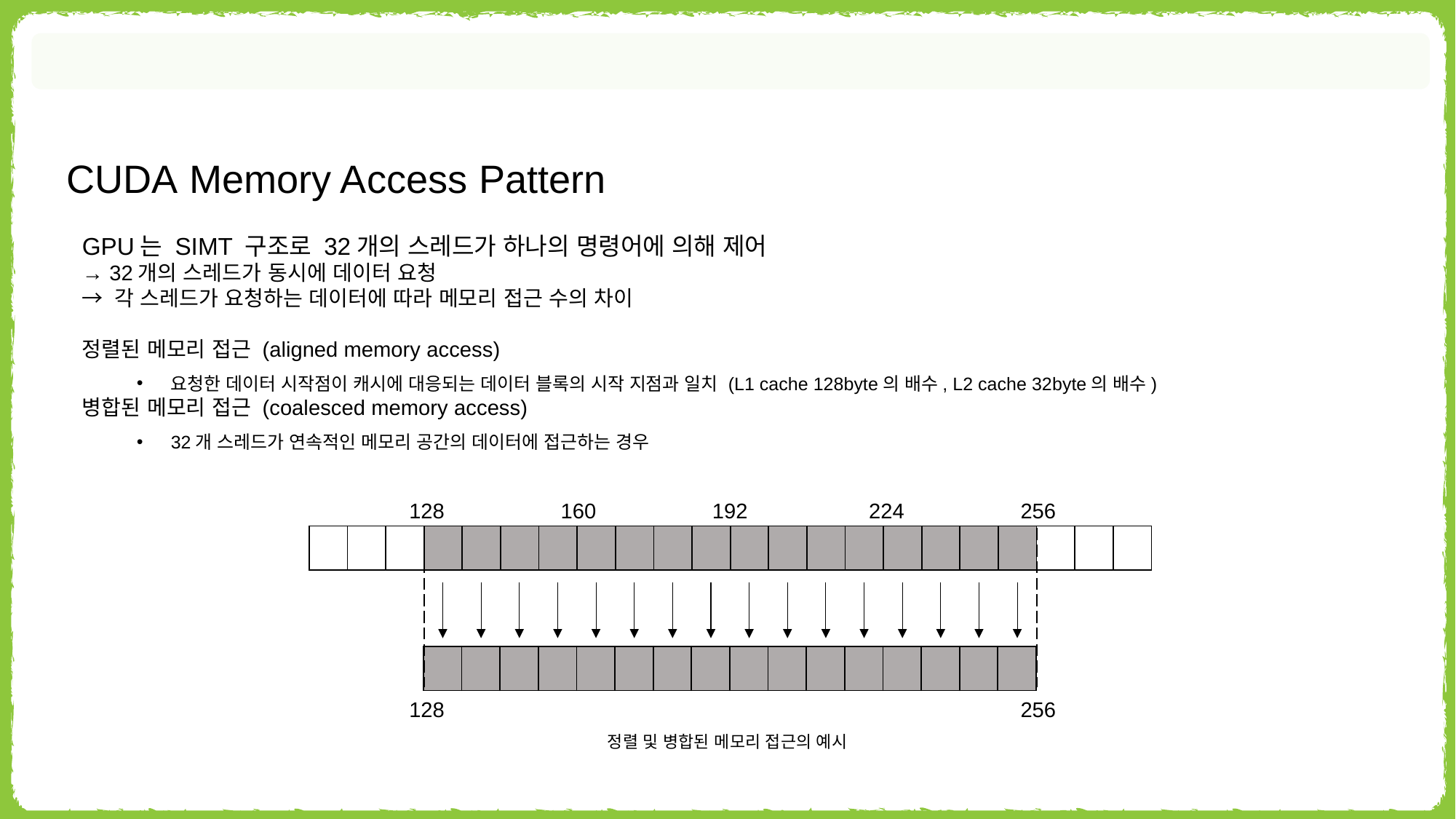

CUDA Memory Access Pattern
GPU는 SIMT 구조로 32개의 스레드가 하나의 명령어에 의해 제어
→ 32개의 스레드가 동시에 데이터 요청
→ 각 스레드가 요청하는 데이터에 따라 메모리 접근 수의 차이

정렬된 메모리 접근 (aligned memory access)
요청한 데이터 시작점이 캐시에 대응되는 데이터 블록의 시작 지점과 일치 (L1 cache 128byte의 배수, L2 cache 32byte의 배수)
병합된 메모리 접근 (coalesced memory access)
32개 스레드가 연속적인 메모리 공간의 데이터에 접근하는 경우
128
160
192
224
256
|  |  |  |  |  |  |  |  |  |  |  |  |  |  |  |  |  |  |  |  |  |  |
| --- | --- | --- | --- | --- | --- | --- | --- | --- | --- | --- | --- | --- | --- | --- | --- | --- | --- | --- | --- | --- | --- |
|  |  |  |  |  |  |  |  |  |  |  |  |  |  |  |  |
| --- | --- | --- | --- | --- | --- | --- | --- | --- | --- | --- | --- | --- | --- | --- | --- |
128
256
정렬 및 병합된 메모리 접근의 예시